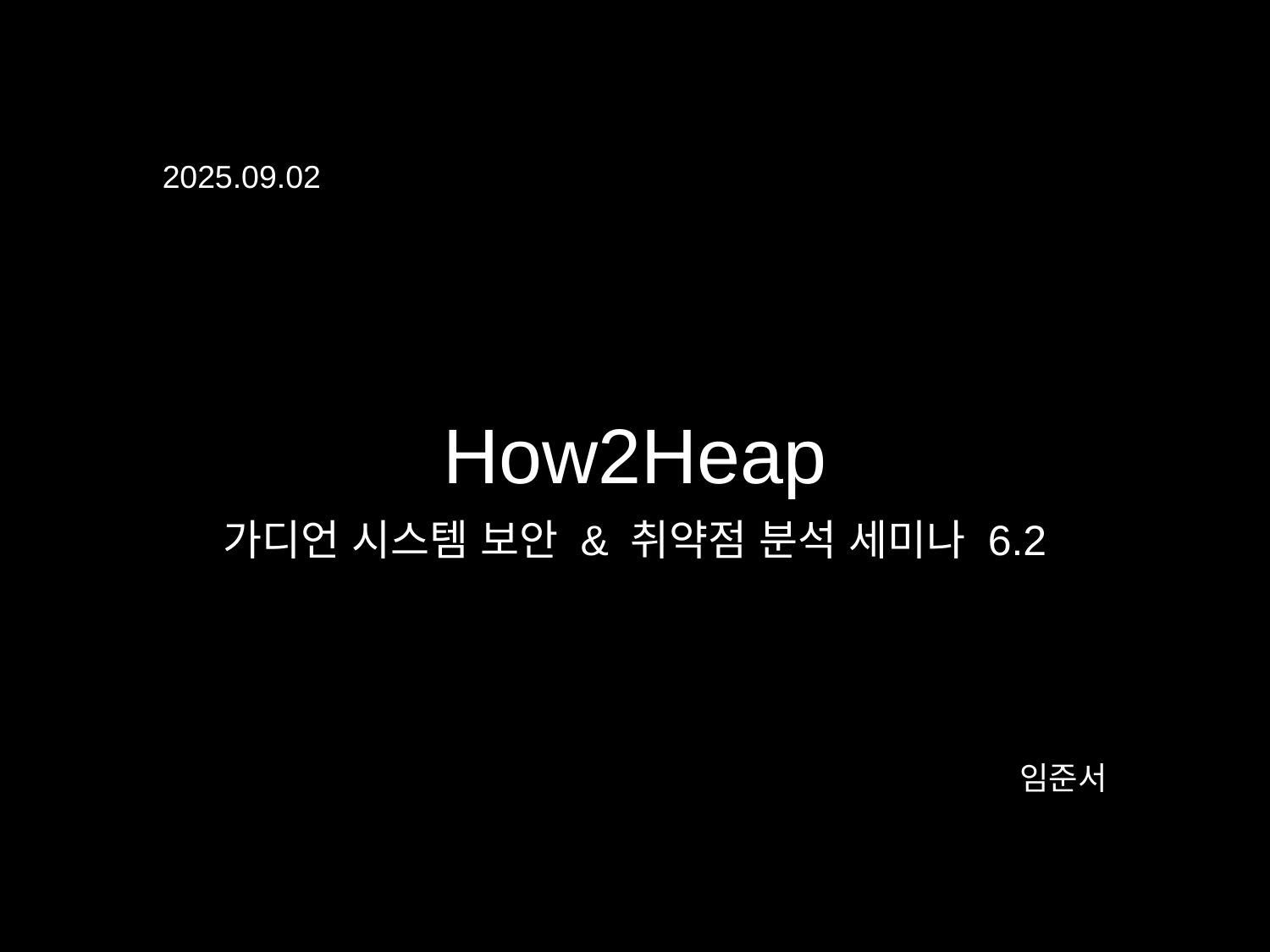

2025.09.02
How2Heap
가디언 시스템 보안 & 취약점 분석 세미나 6.2
임준서